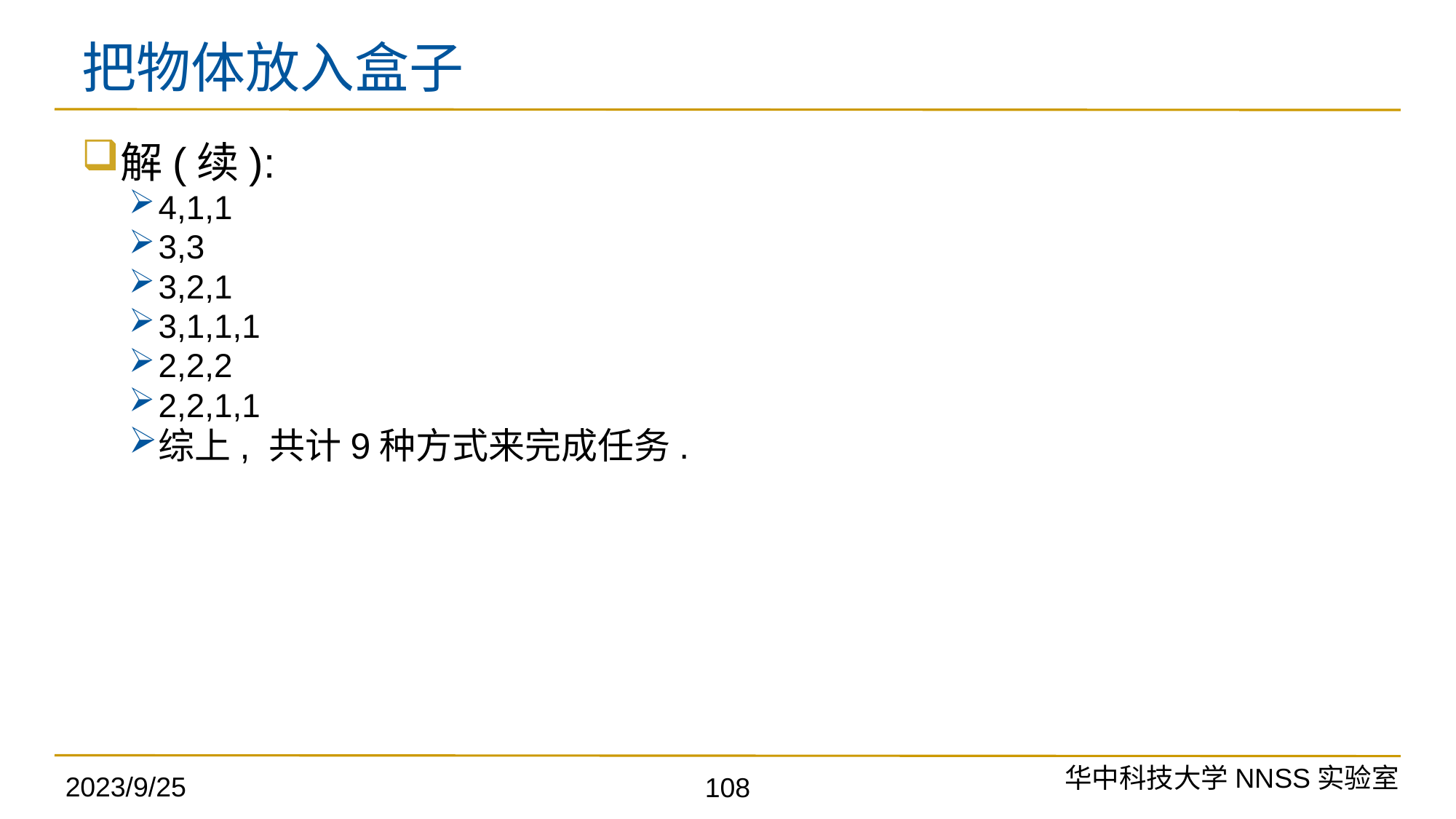

# 把物体放入盒子
解(续):
4,1,1
3,3
3,2,1
3,1,1,1
2,2,2
2,2,1,1
综上, 共计9种方式来完成任务.

华中科技大学NNSS实验室
2023/9/25
108